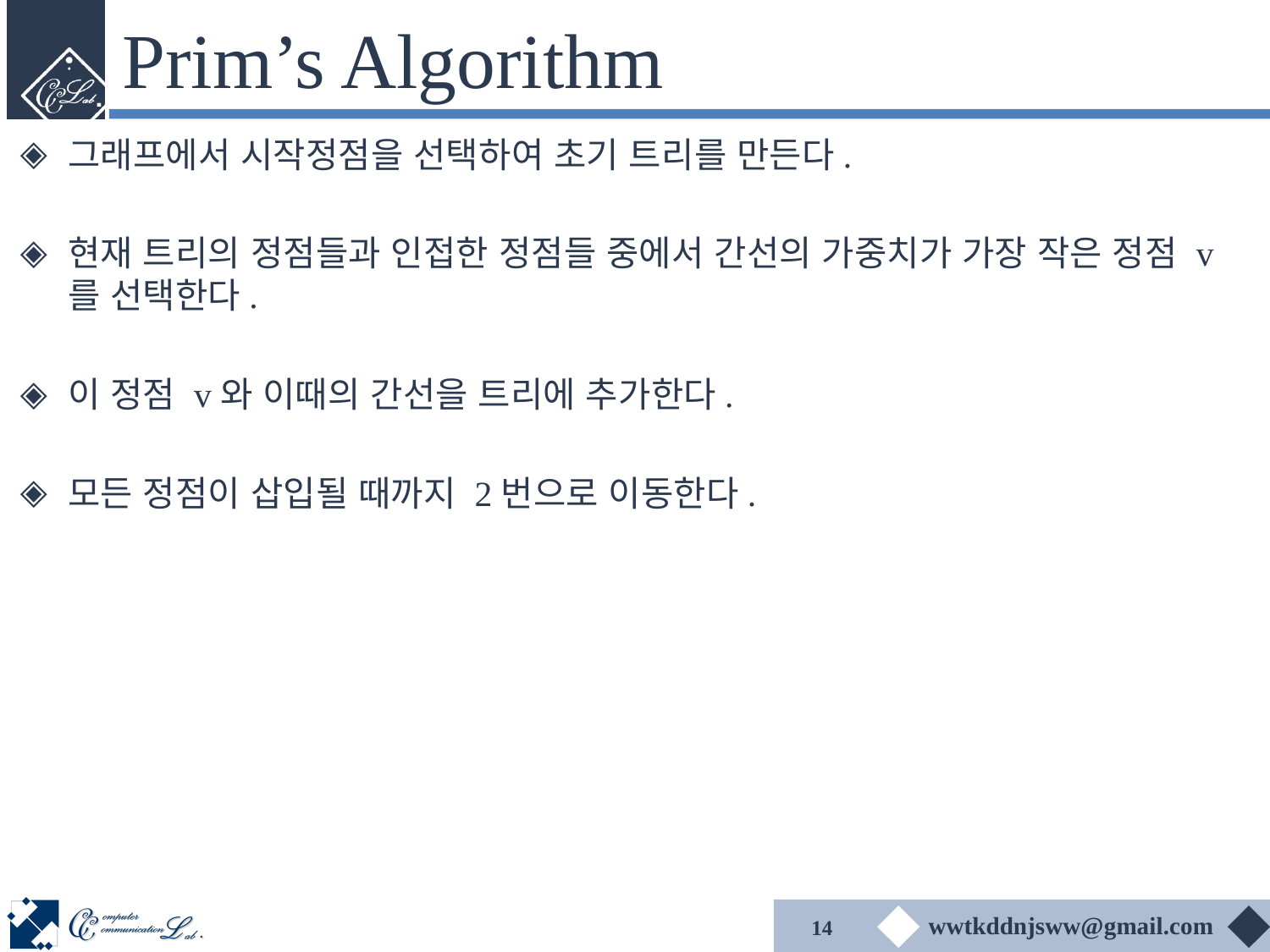

# Prim’s Algorithm
그래프에서 시작정점을 선택하여 초기 트리를 만든다.

현재 트리의 정점들과 인접한 정점들 중에서 간선의 가중치가 가장 작은 정점 v를 선택한다.

이 정점 v와 이때의 간선을 트리에 추가한다.

모든 정점이 삽입될 때까지 2번으로 이동한다.